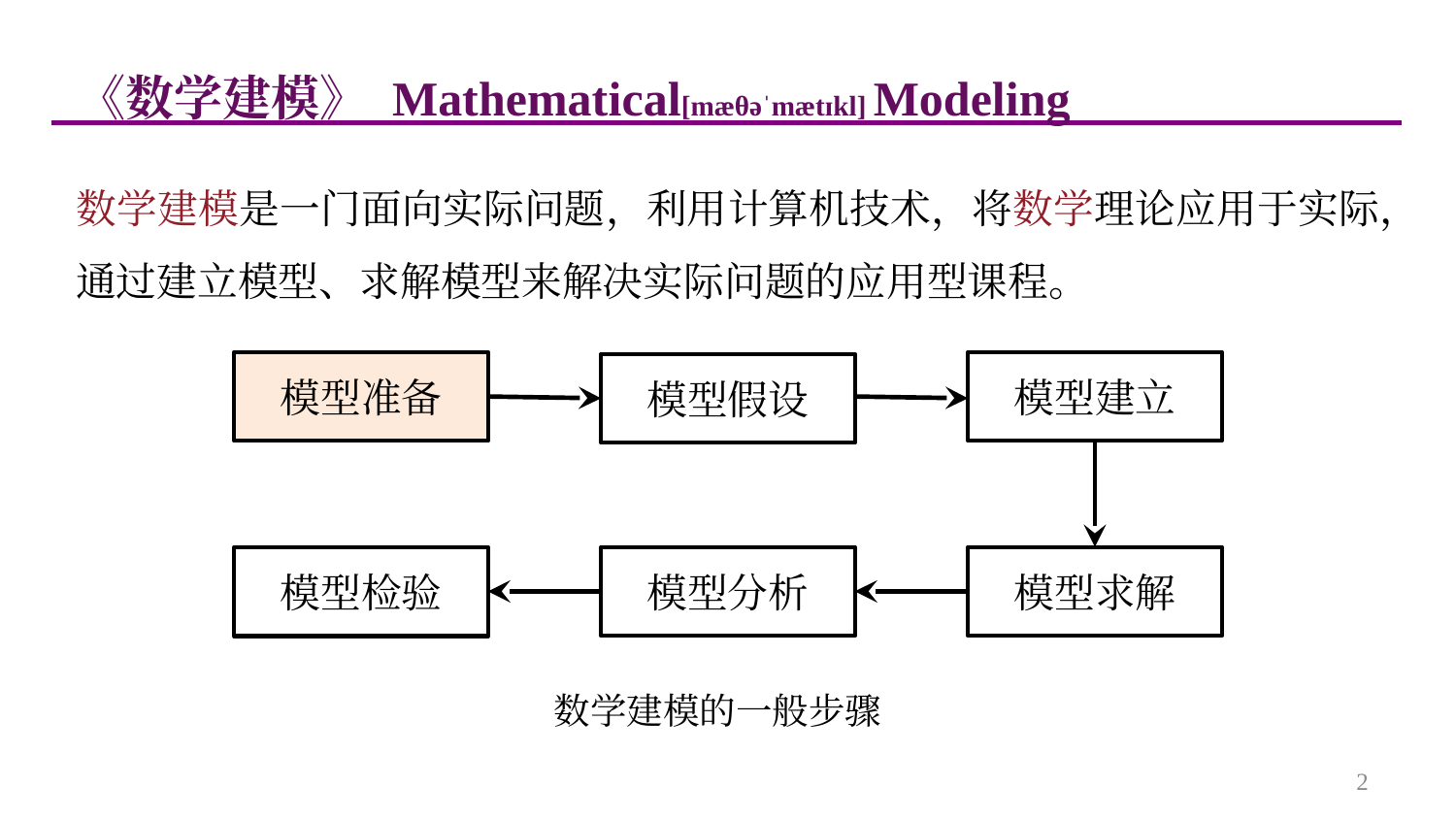

《数学建模》 Mathematical[mæθəˈmætɪkl] Modeling
数学建模是一门面向实际问题，利用计算机技术，将数学理论应用于实际，通过建立模型、求解模型来解决实际问题的应用型课程。
模型准备
模型建立
模型假设
模型分析
模型求解
模型检验
数学建模的一般步骤
2